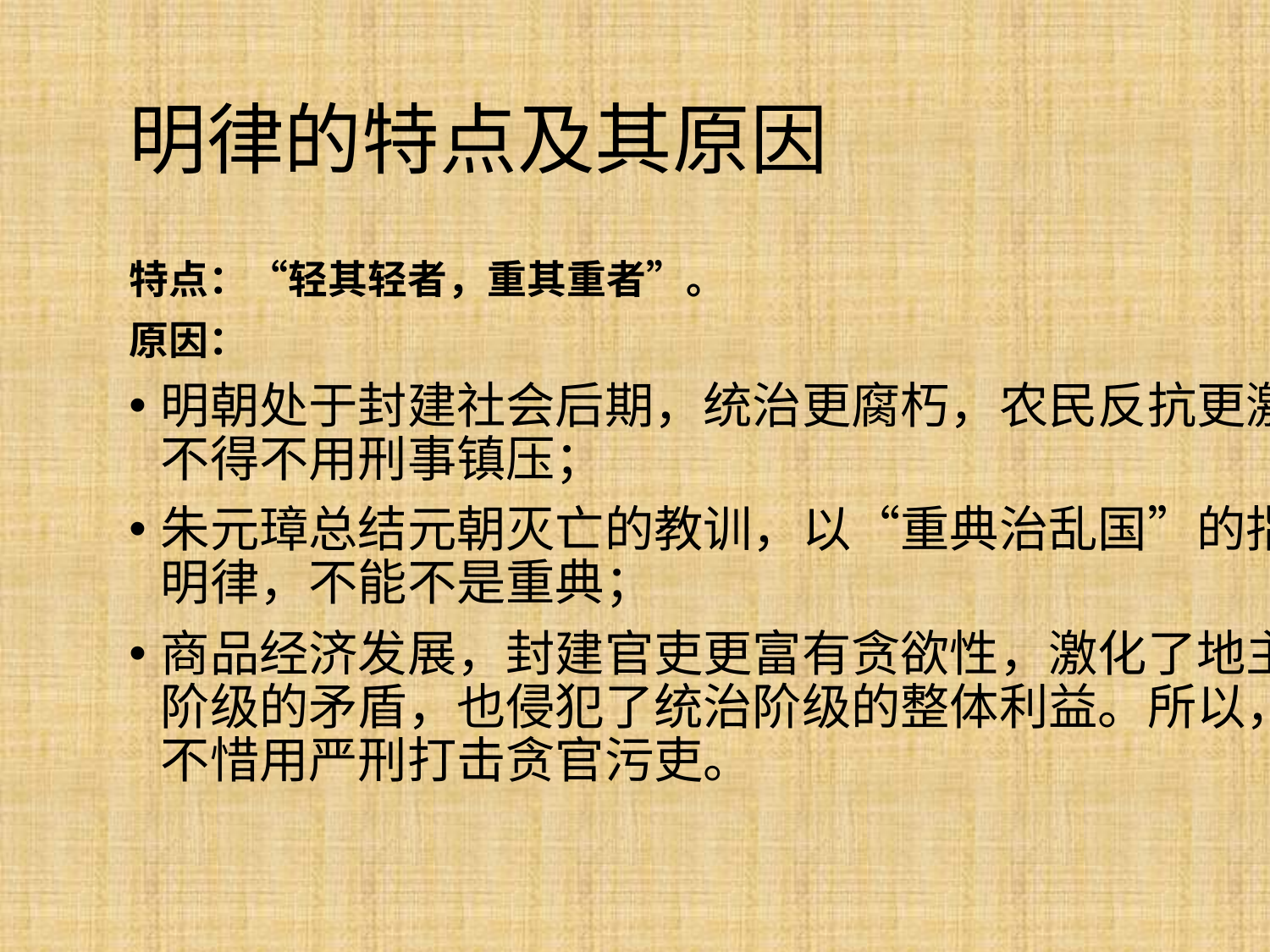

# 明律的特点及其原因
特点：“轻其轻者，重其重者”。
原因：
明朝处于封建社会后期，统治更腐朽，农民反抗更激烈，统治者不得不用刑事镇压；
朱元璋总结元朝灭亡的教训，以“重典治乱国”的指导思想制定明律，不能不是重典；
商品经济发展，封建官吏更富有贪欲性，激化了地主阶级与农民阶级的矛盾，也侵犯了统治阶级的整体利益。所以，明朝统治者不惜用严刑打击贪官污吏。